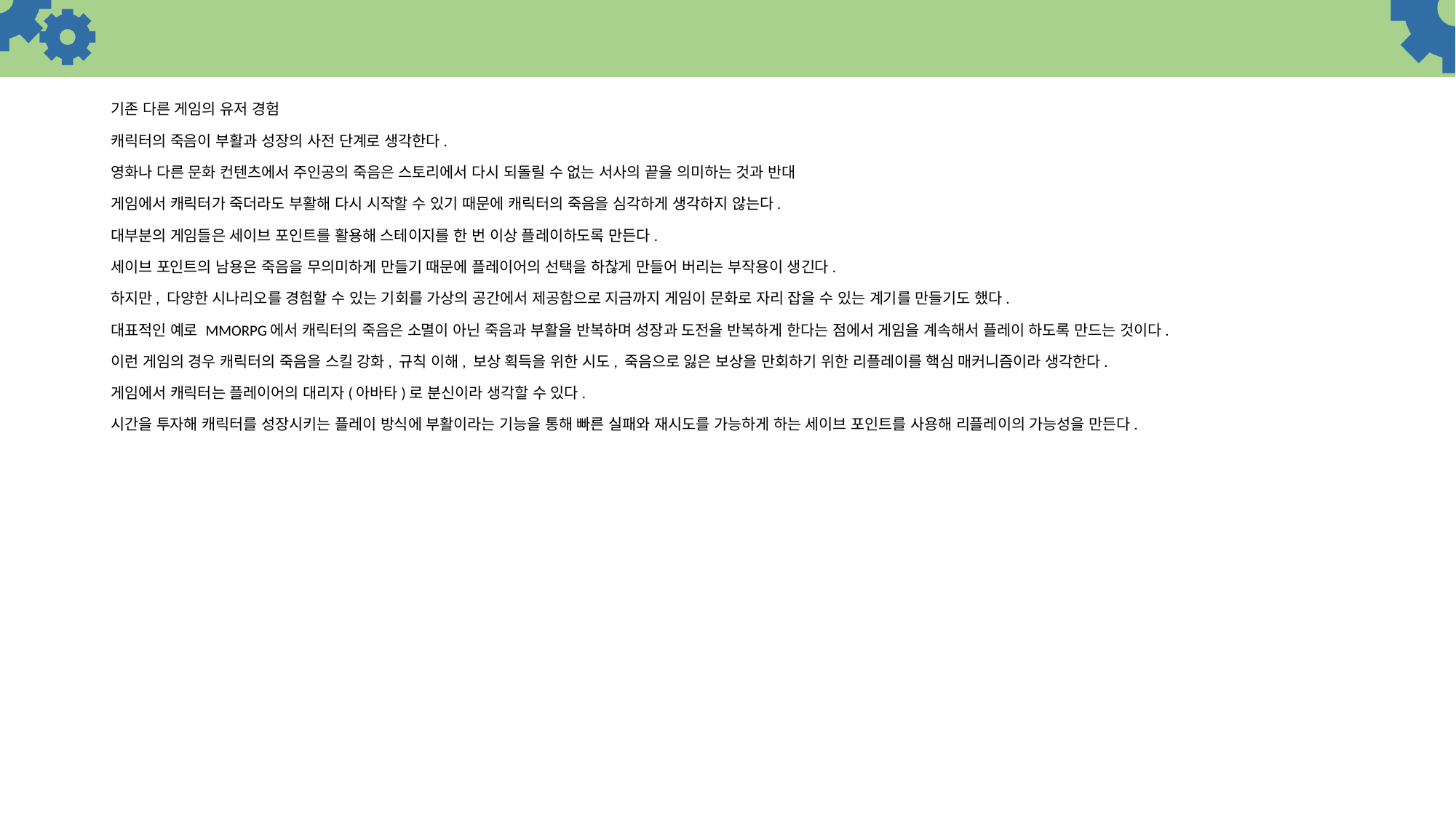

기존 다른 게임의 유저 경험
캐릭터의 죽음이 부활과 성장의 사전 단계로 생각한다.
영화나 다른 문화 컨텐츠에서 주인공의 죽음은 스토리에서 다시 되돌릴 수 없는 서사의 끝을 의미하는 것과 반대
게임에서 캐릭터가 죽더라도 부활해 다시 시작할 수 있기 때문에 캐릭터의 죽음을 심각하게 생각하지 않는다.
대부분의 게임들은 세이브 포인트를 활용해 스테이지를 한 번 이상 플레이하도록 만든다.
세이브 포인트의 남용은 죽음을 무의미하게 만들기 때문에 플레이어의 선택을 하찮게 만들어 버리는 부작용이 생긴다.
하지만, 다양한 시나리오를 경험할 수 있는 기회를 가상의 공간에서 제공함으로 지금까지 게임이 문화로 자리 잡을 수 있는 계기를 만들기도 했다.
대표적인 예로 MMORPG에서 캐릭터의 죽음은 소멸이 아닌 죽음과 부활을 반복하며 성장과 도전을 반복하게 한다는 점에서 게임을 계속해서 플레이 하도록 만드는 것이다.
이런 게임의 경우 캐릭터의 죽음을 스킬 강화, 규칙 이해, 보상 획득을 위한 시도, 죽음으로 잃은 보상을 만회하기 위한 리플레이를 핵심 매커니즘이라 생각한다.
게임에서 캐릭터는 플레이어의 대리자(아바타)로 분신이라 생각할 수 있다.
시간을 투자해 캐릭터를 성장시키는 플레이 방식에 부활이라는 기능을 통해 빠른 실패와 재시도를 가능하게 하는 세이브 포인트를 사용해 리플레이의 가능성을 만든다.